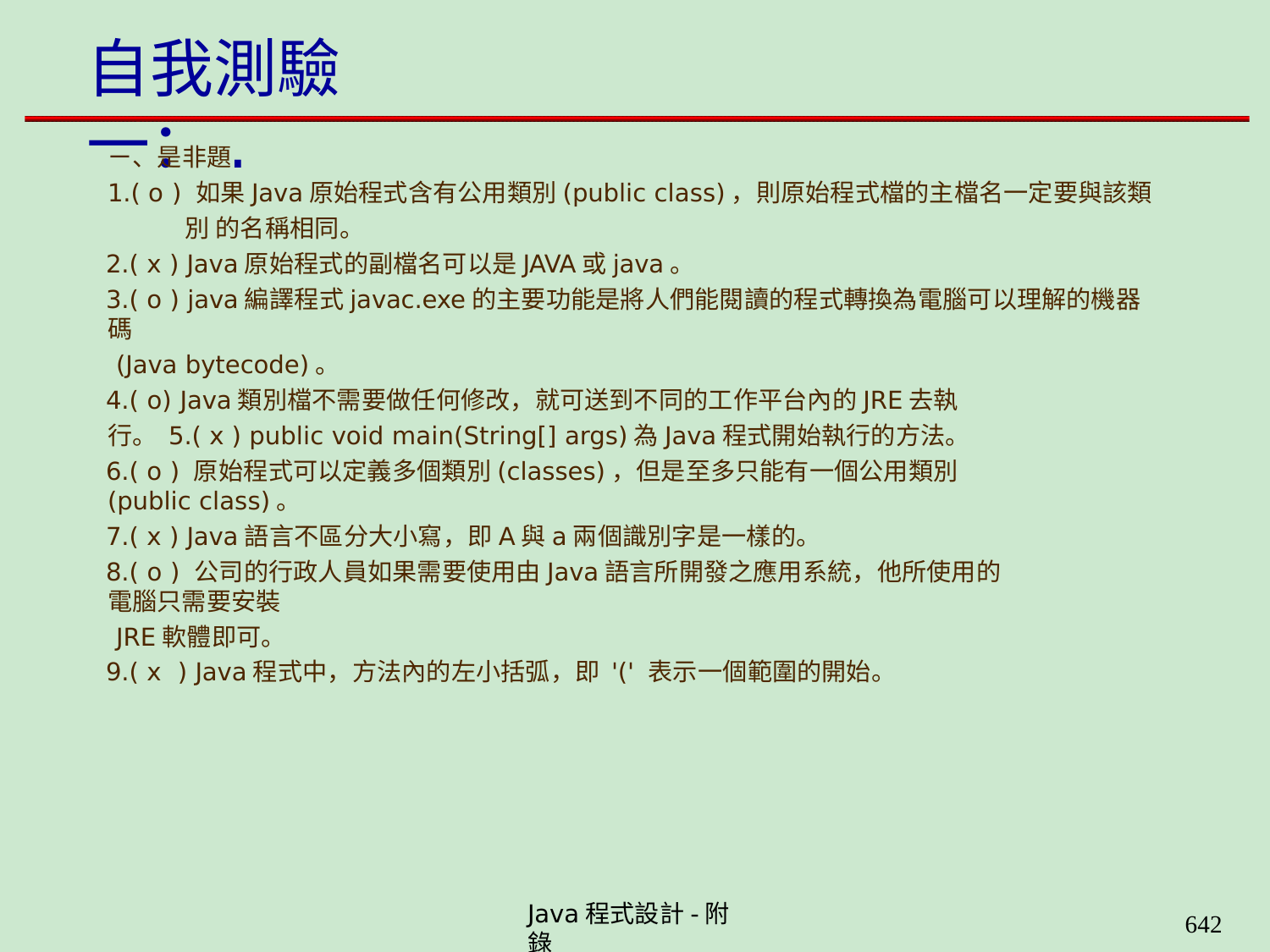

# 自我測驗一：.
ㄧ、是非題
1.( o ) 如果Java原始程式含有公用類別(public class)，則原始程式檔的主檔名一定要與該類別 的名稱相同。
2.( x ) Java原始程式的副檔名可以是JAVA或java。
3.( o ) java編譯程式javac.exe的主要功能是將人們能閱讀的程式轉換為電腦可以理解的機器碼
(Java bytecode)。
4.( o) Java類別檔不需要做任何修改，就可送到不同的工作平台內的JRE去執行。 5.( x ) public void main(String[] args)為Java程式開始執行的方法。
6.( o ) 原始程式可以定義多個類別(classes)，但是至多只能有一個公用類別(public class)。
7.( x ) Java語言不區分大小寫，即A與a兩個識別字是一樣的。
8.( o ) 公司的行政人員如果需要使用由Java語言所開發之應用系統，他所使用的電腦只需要安裝
JRE軟體即可。
9.( x ) Java程式中，方法內的左小括弧，即 '(' 表示一個範圍的開始。
Java程式設計-附錄
642